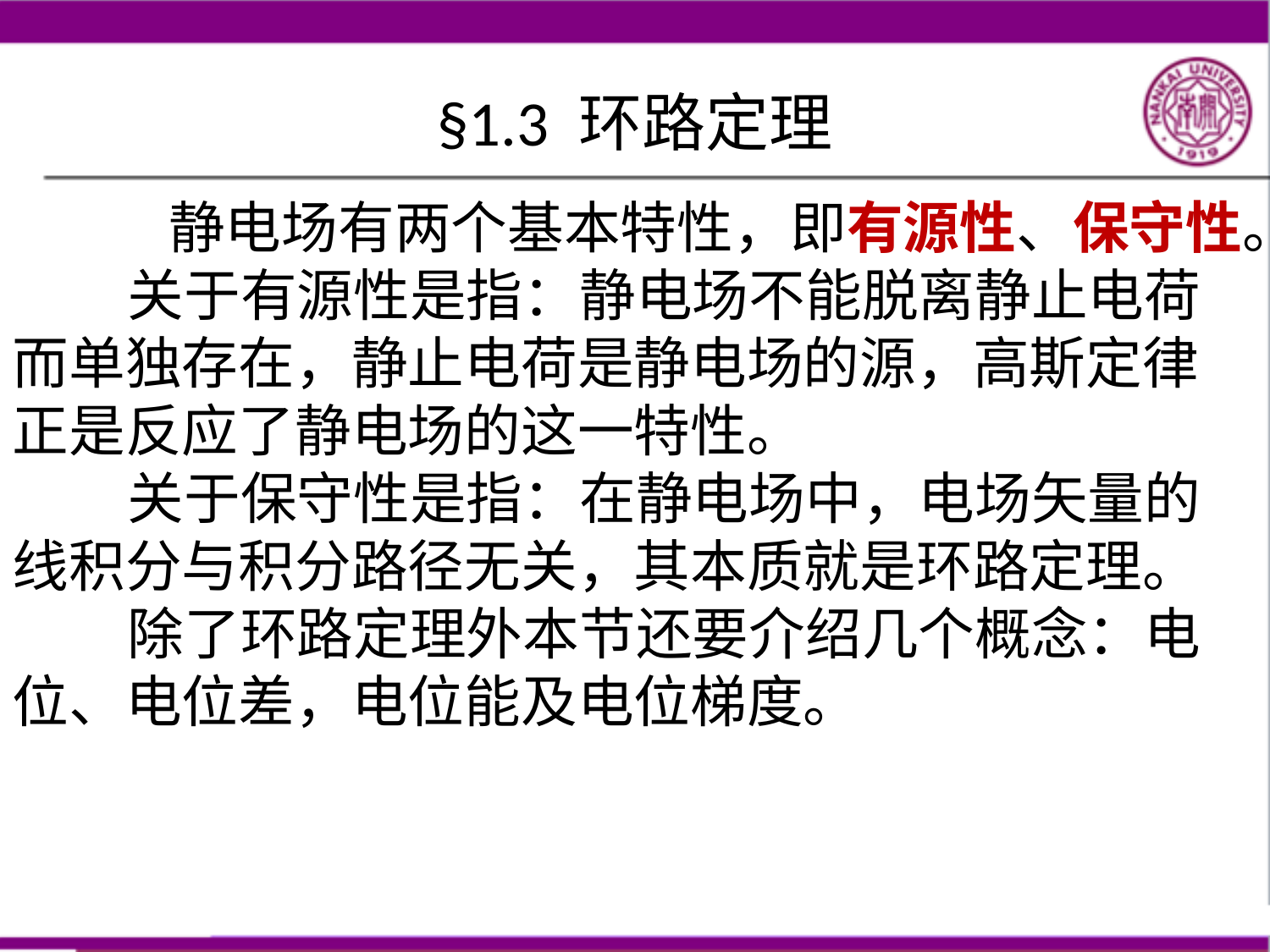

§1.3 环路定理

	   静电场有两个基本特性，即有源性、保守性。
        关于有源性是指：静电场不能脱离静止电荷而单独存在，静止电荷是静电场的源，高斯定律正是反应了静电场的这一特性。
        关于保守性是指：在静电场中，电场矢量的线积分与积分路径无关，其本质就是环路定理。
        除了环路定理外本节还要介绍几个概念：电位、电位差，电位能及电位梯度。